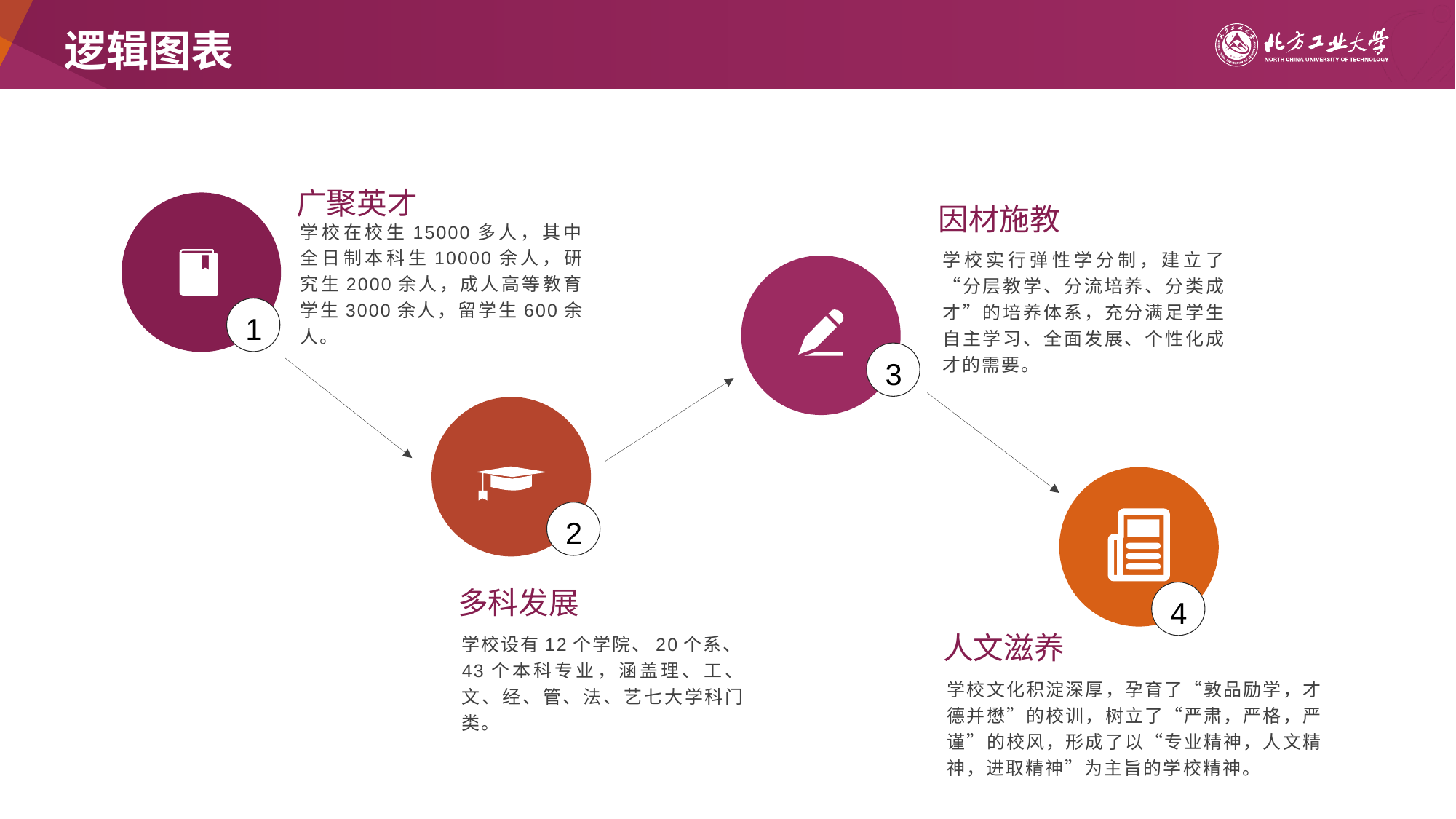

# 逻辑图表
广聚英才

因材施教
学校在校生15000多人，其中全日制本科生10000余人，研究生2000余人，成人高等教育学生3000余人，留学生600余人。
学校实行弹性学分制，建立了“分层教学、分流培养、分类成才”的培养体系，充分满足学生自主学习、全面发展、个性化成才的需要。

1

3

2

多科发展
4
人文滋养
学校设有12个学院、20个系、43个本科专业，涵盖理、工、文、经、管、法、艺七大学科门类。
学校文化积淀深厚，孕育了“敦品励学，才德并懋”的校训，树立了“严肃，严格，严谨”的校风，形成了以“专业精神，人文精神，进取精神”为主旨的学校精神。